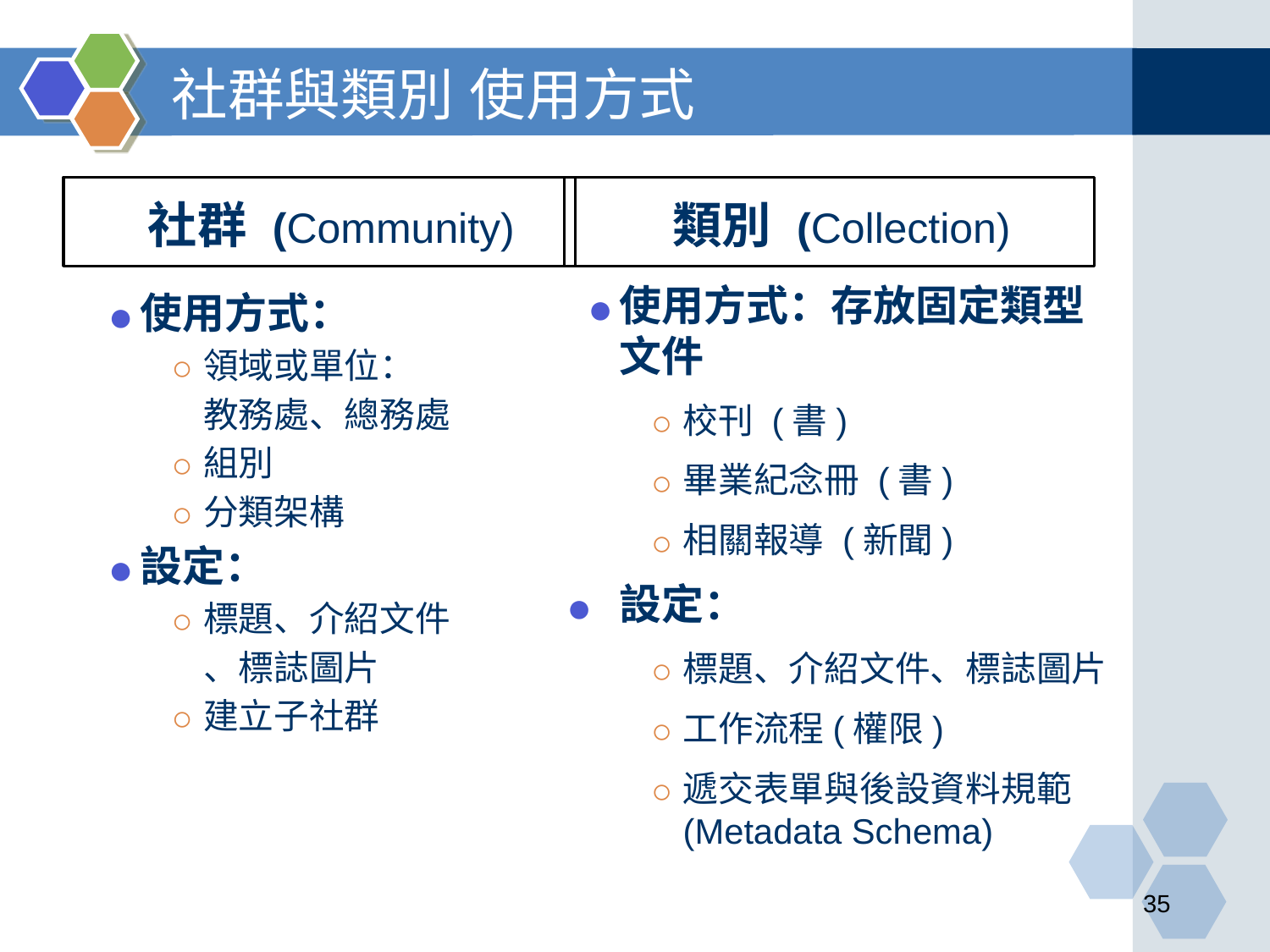

# 社群與類別 使用方式
社群 (Community)
類別 (Collection)
使用方式：存放固定類型文件
校刊 (書)
畢業紀念冊 (書)
相關報導 (新聞)
設定：
標題、介紹文件、標誌圖片
工作流程(權限)
遞交表單與後設資料規範(Metadata Schema)
使用方式：
領域或單位：
教務處、總務處
組別
分類架構
設定：
標題、介紹文件
、標誌圖片
建立子社群
35